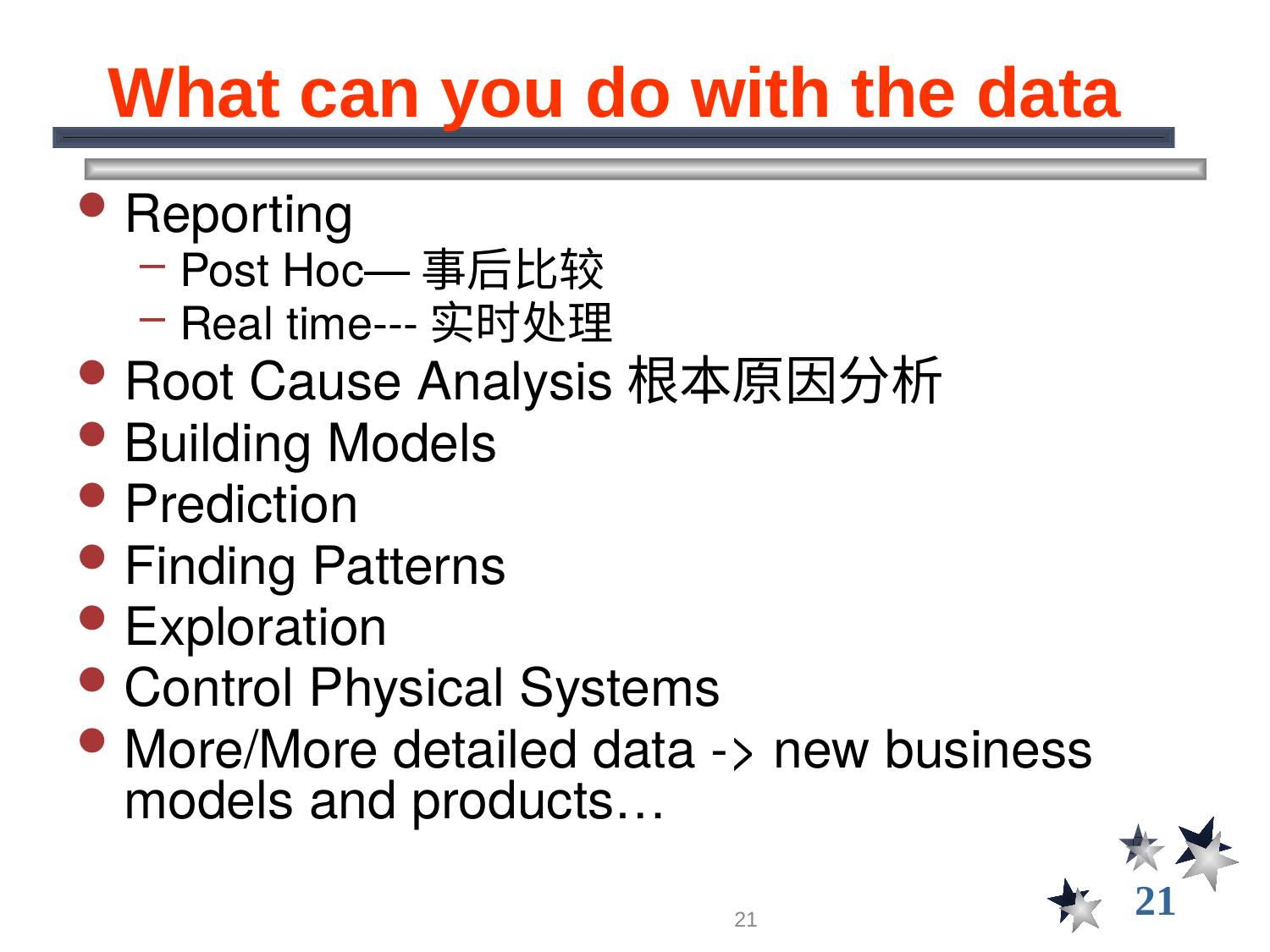

# What can you do with the data
Reporting
Post Hoc—事后比较
Real time---实时处理
Root Cause Analysis根本原因分析
Building Models
Prediction
Finding Patterns
Exploration
Control Physical Systems
More/More detailed data -> new business models and products…

21
21